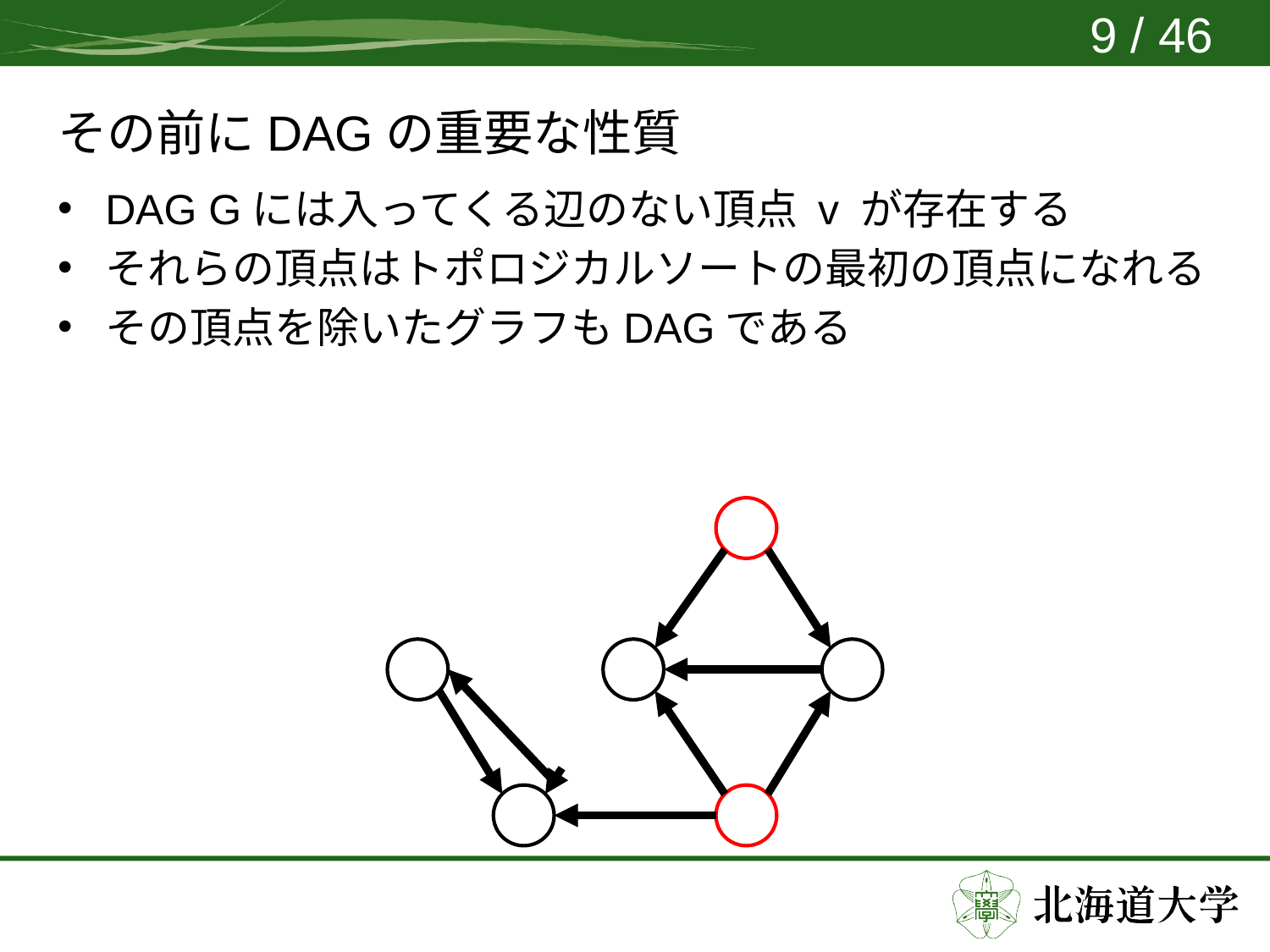

9 / 46
# その前にDAGの重要な性質
DAG Gには入ってくる辺のない頂点 v が存在する
それらの頂点はトポロジカルソートの最初の頂点になれる
その頂点を除いたグラフもDAGである